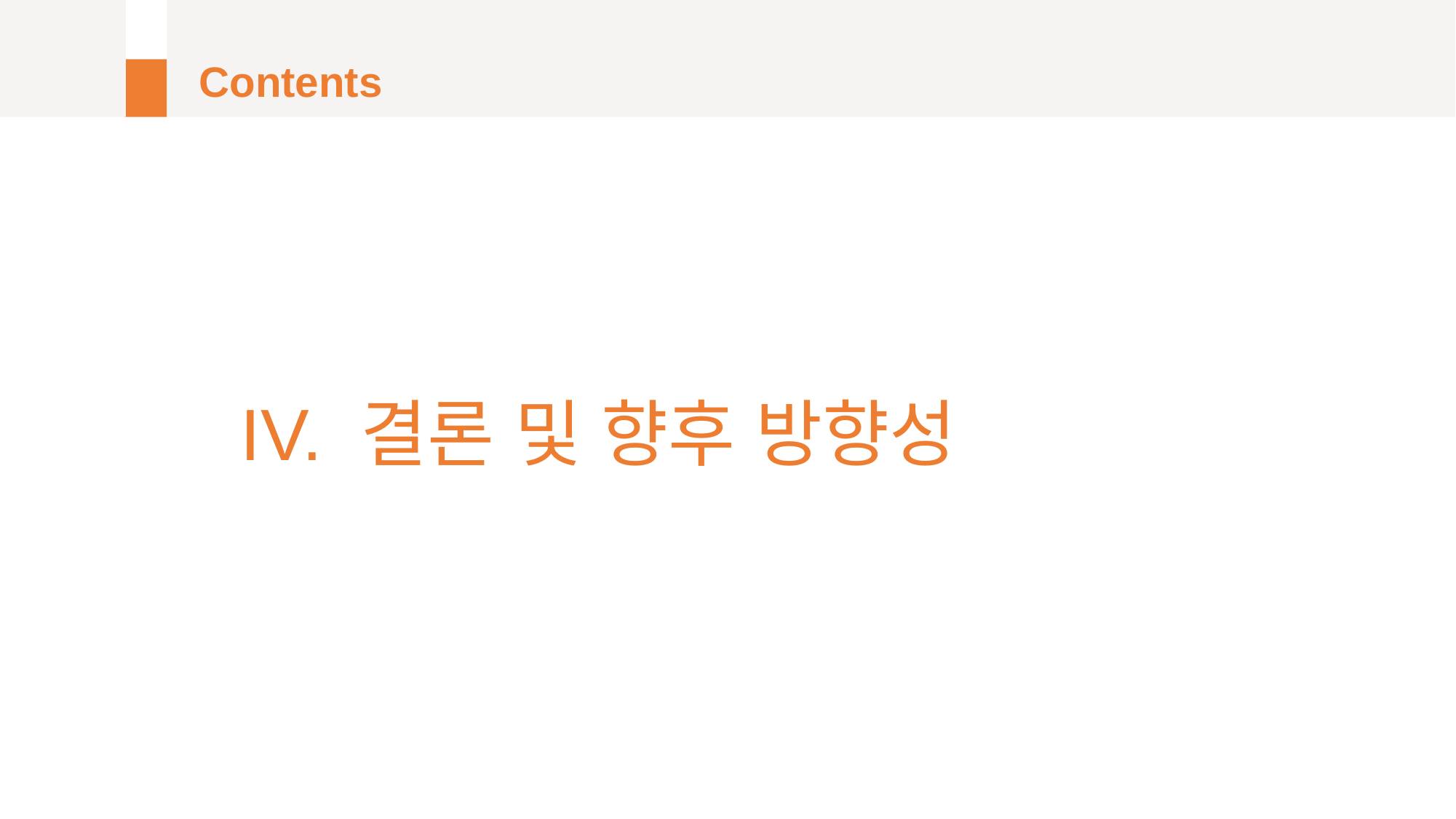

# Contents
IV. 결론 및 향후 방향성